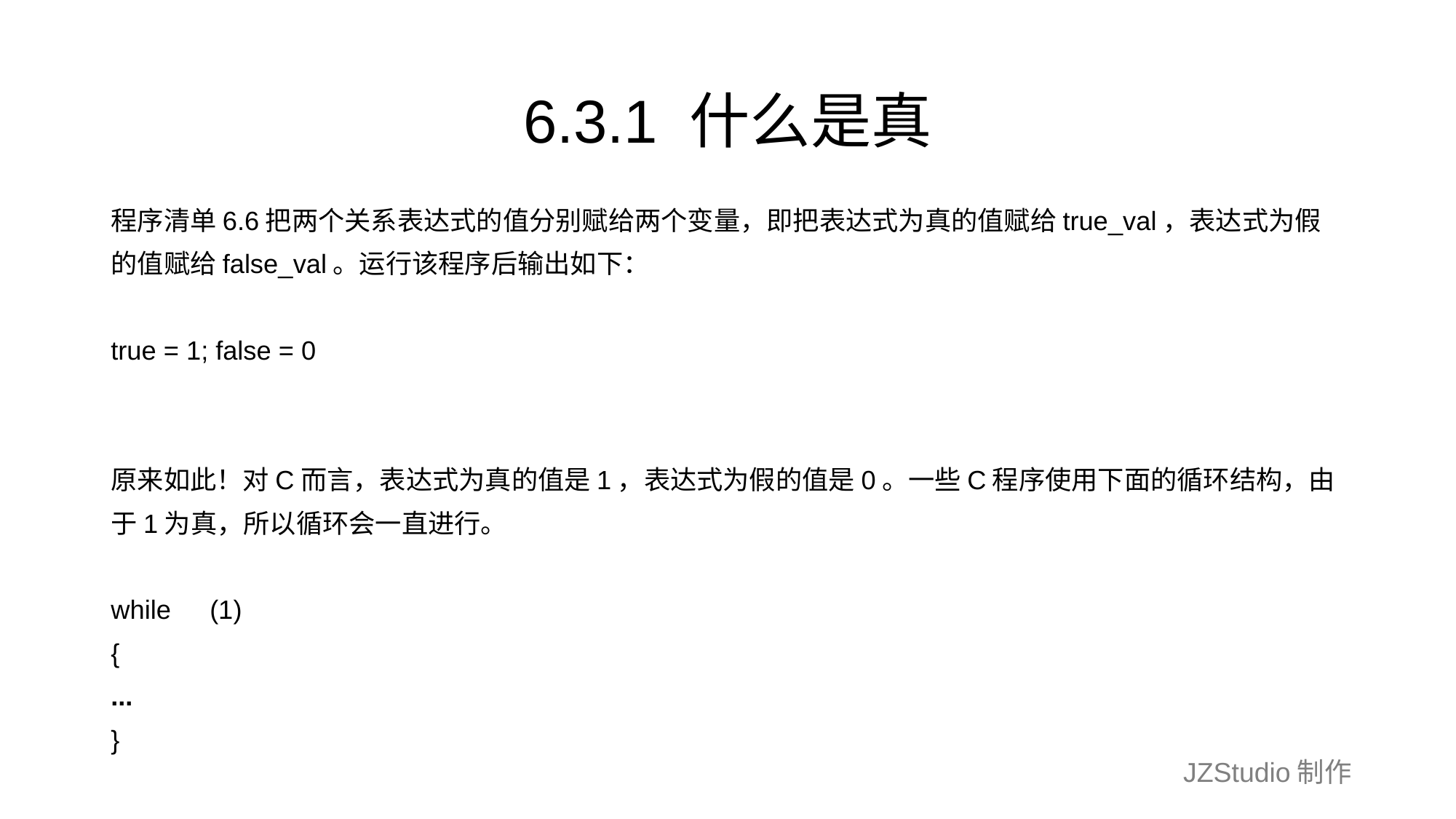

# 6.3.1 什么是真
程序清单6.6把两个关系表达式的值分别赋给两个变量，即把表达式为真的值赋给true_val，表达式为假
的值赋给false_val。运行该程序后输出如下：

true = 1; false = 0

原来如此！对C而言，表达式为真的值是1，表达式为假的值是0。一些C程序使用下面的循环结构，由
于1为真，所以循环会一直进行。

while　(1)
{
...
}